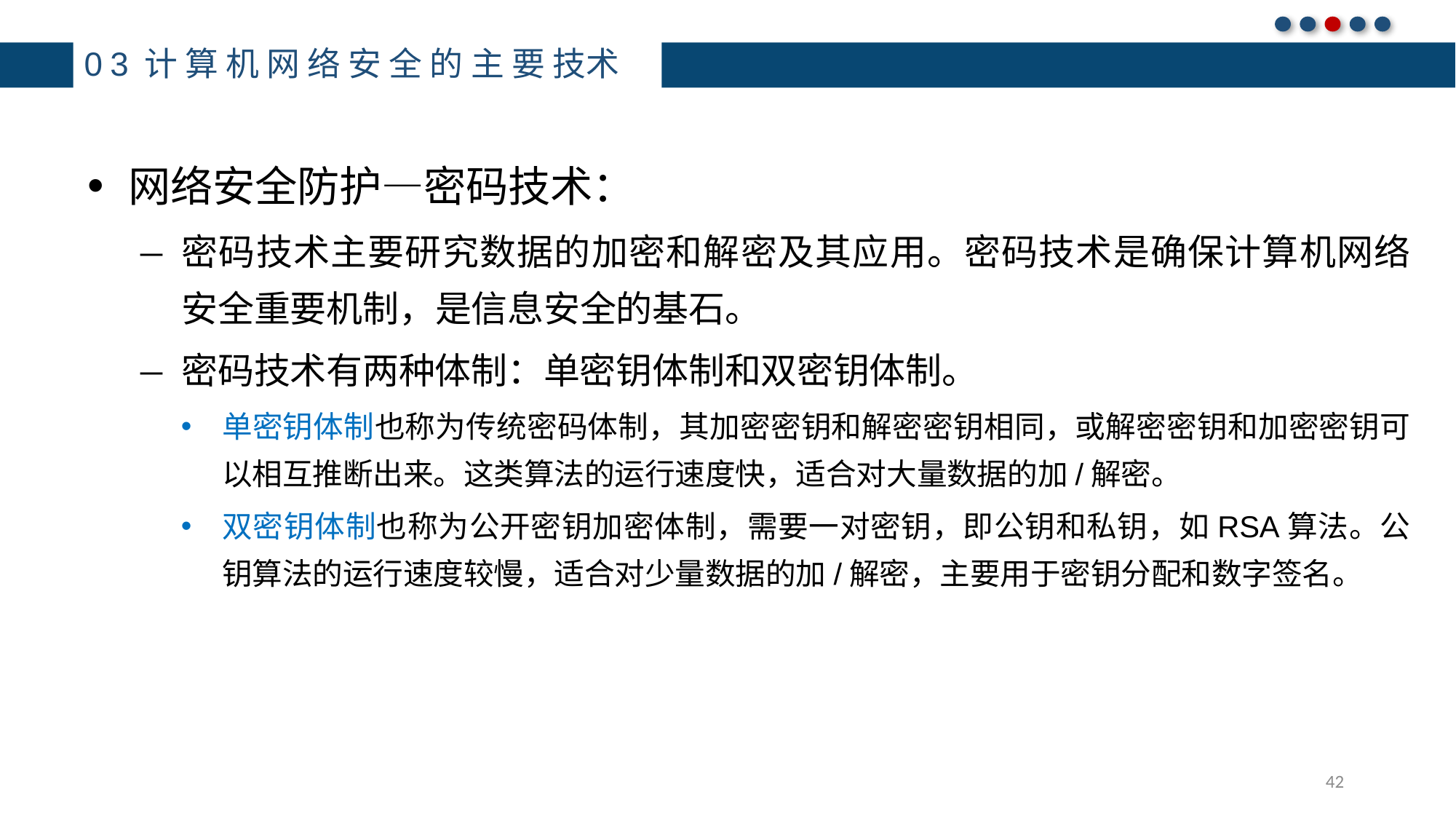

# 03计算机网络安全的主要技术
网络安全防护—密码技术：
密码技术主要研究数据的加密和解密及其应用。密码技术是确保计算机网络安全重要机制，是信息安全的基石。
密码技术有两种体制：单密钥体制和双密钥体制。
单密钥体制也称为传统密码体制，其加密密钥和解密密钥相同，或解密密钥和加密密钥可以相互推断出来。这类算法的运行速度快，适合对大量数据的加/解密。
双密钥体制也称为公开密钥加密体制，需要一对密钥，即公钥和私钥，如RSA算法。公钥算法的运行速度较慢，适合对少量数据的加/解密，主要用于密钥分配和数字签名。
42